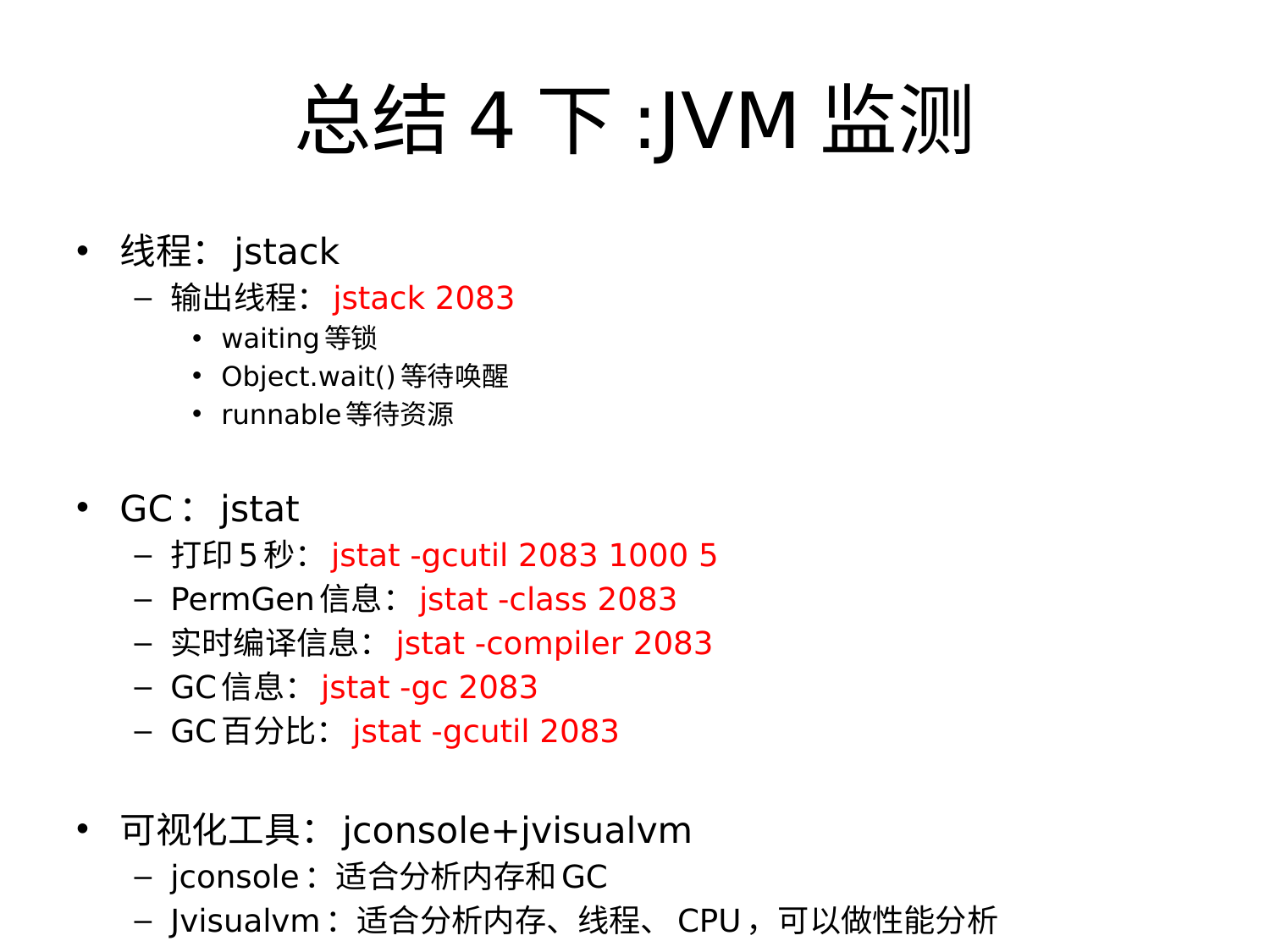

# 总结4下:JVM监测
线程：jstack
输出线程：jstack 2083
waiting等锁
Object.wait()等待唤醒
runnable等待资源

GC：jstat
打印5秒：jstat -gcutil 2083 1000 5
PermGen信息：jstat -class 2083
实时编译信息：jstat -compiler 2083
GC信息：jstat -gc 2083
GC百分比：jstat -gcutil 2083

可视化工具：jconsole+jvisualvm
jconsole：适合分析内存和GC
Jvisualvm：适合分析内存、线程、CPU，可以做性能分析